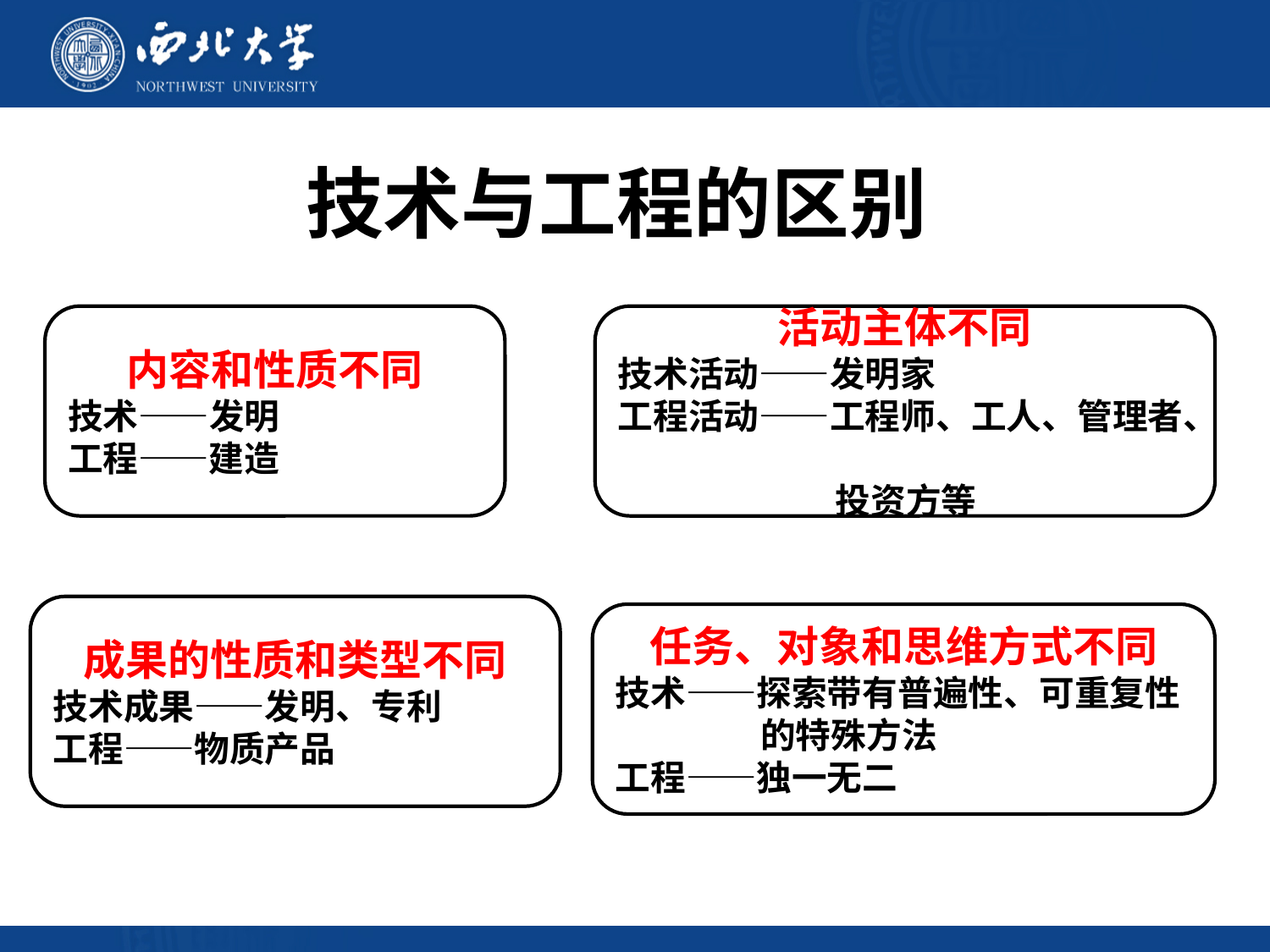

# 技术与工程的区别
内容和性质不同
技术——发明
工程——建造
活动主体不同
技术活动——发明家
工程活动——工程师、工人、管理者、
                          投资方等
成果的性质和类型不同
技术成果——发明、专利
工程——物质产品
任务、对象和思维方式不同
技术——探索带有普遍性、可重复性
                 的特殊方法
工程——独一无二